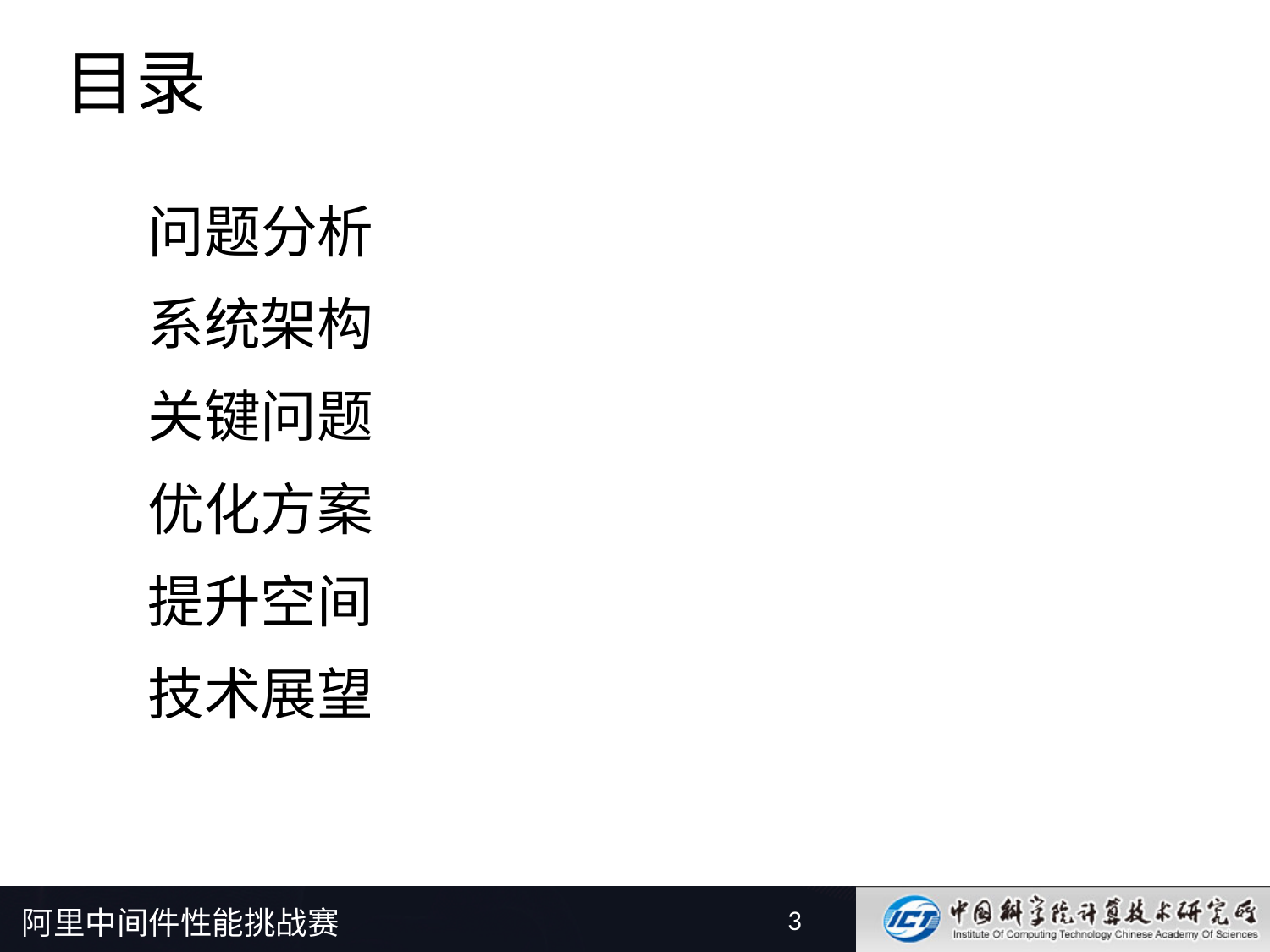

# 目录
问题分析
系统架构
关键问题
优化方案
提升空间
技术展望